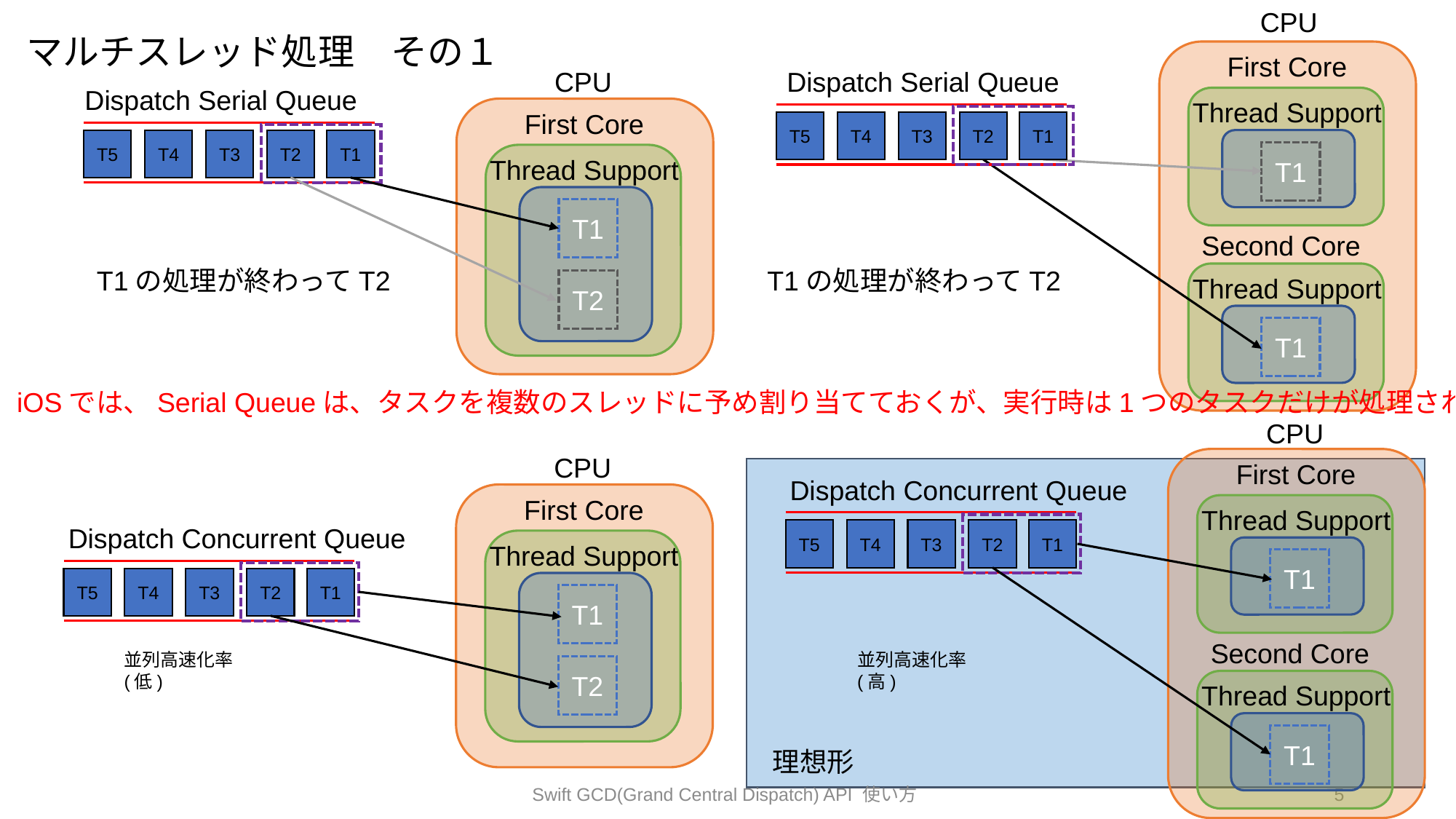

CPU
マルチスレッド処理　その１

First Core
CPU
Dispatch Serial Queue
Dispatch Serial Queue

Thread Support

First Core

T5
T4
T3
T2
T1

T5
T4
T3
T2
T1

T1

Thread Support

T1
Second Core
 T1の処理が終わってT2
 T1の処理が終わってT2

Thread Support
T2

T1
iOSでは、Serial Queueは、タスクを複数のスレッドに予め割り当てておくが、実行時は1つのタスクだけが処理される
CPU
CPU

First Core

Dispatch Concurrent Queue

First Core

Thread Support

Dispatch Concurrent Queue
T5
T4
T3
T2
T1

Thread Support

T1

T5
T4
T3
T2
T1

T1
Second Core
並列高速化率(低)
並列高速化率(高)
T2

Thread Support

T1
理想形
Swift GCD(Grand Central Dispatch) API 使い方
5